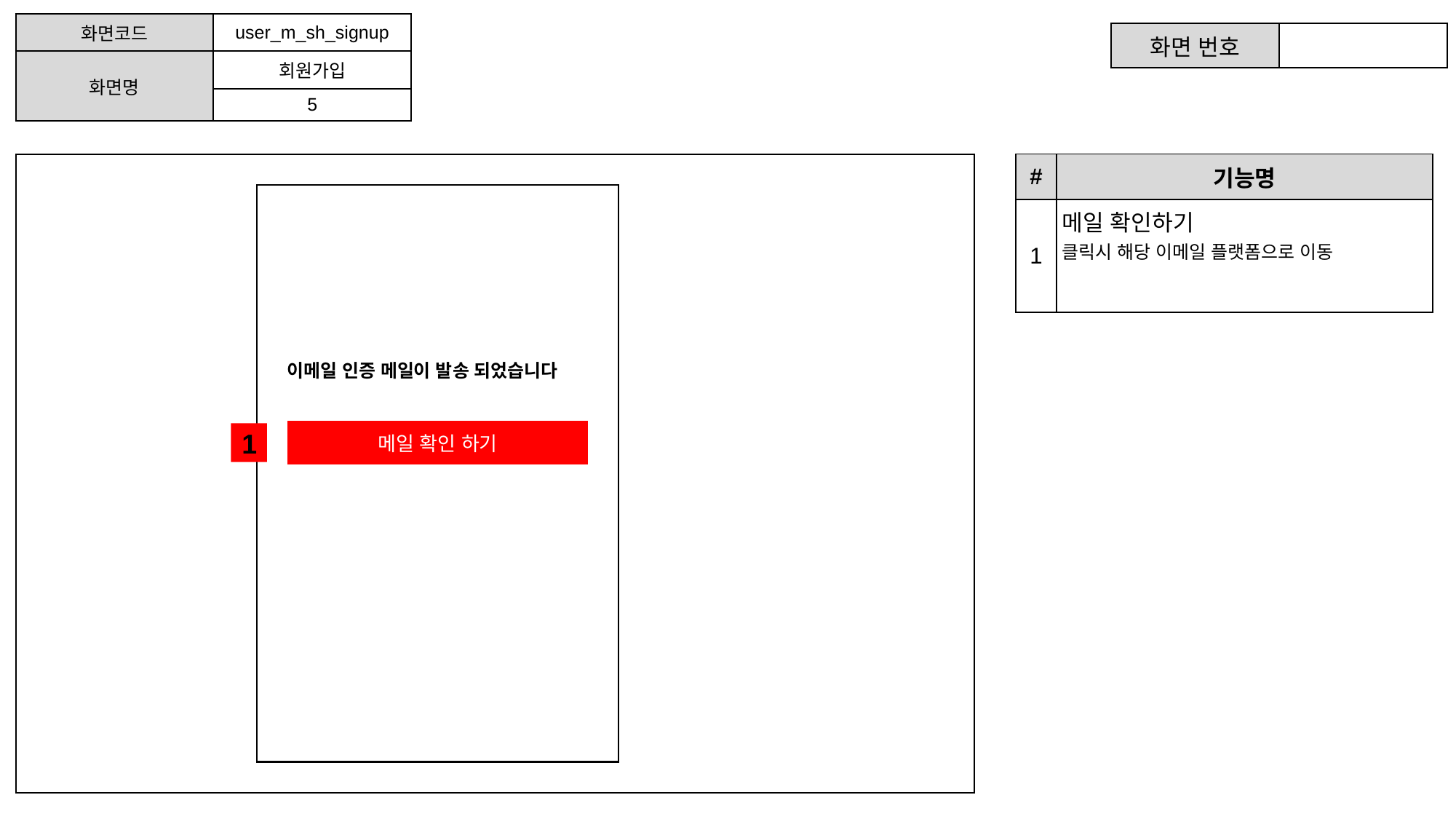

이름, 이메일, 주소, 휴대폰 번호, 닉네임, 아이디, 비밀번호
| 화면코드 | user\_m\_sh\_signup |
| --- | --- |
| 화면명 | 회원가입 |
|  | 5 |
| 화면 번호 |  |
| --- | --- |

| # | 기능명 |
| --- | --- |
| 1 | 메일 확인하기 클릭시 해당 이메일 플랫폼으로 이동 |

이메일 인증 메일이 발송 되었습니다
| 메일 확인 하기 |
| --- |
1